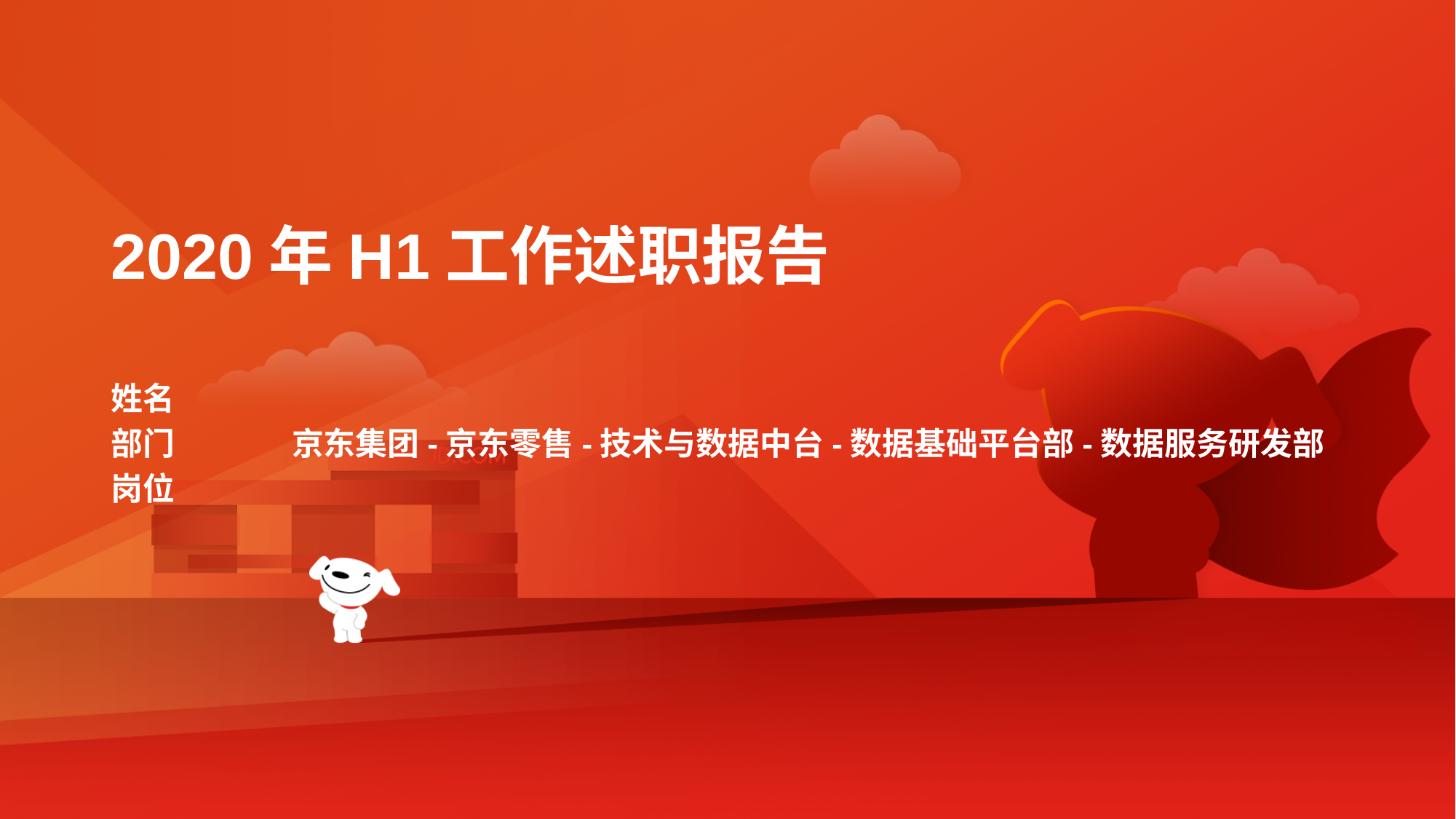

2020年H1工作述职报告

京东集团-京东零售-技术与数据中台-数据基础平台部-数据服务研发部

姓名
部门
岗位